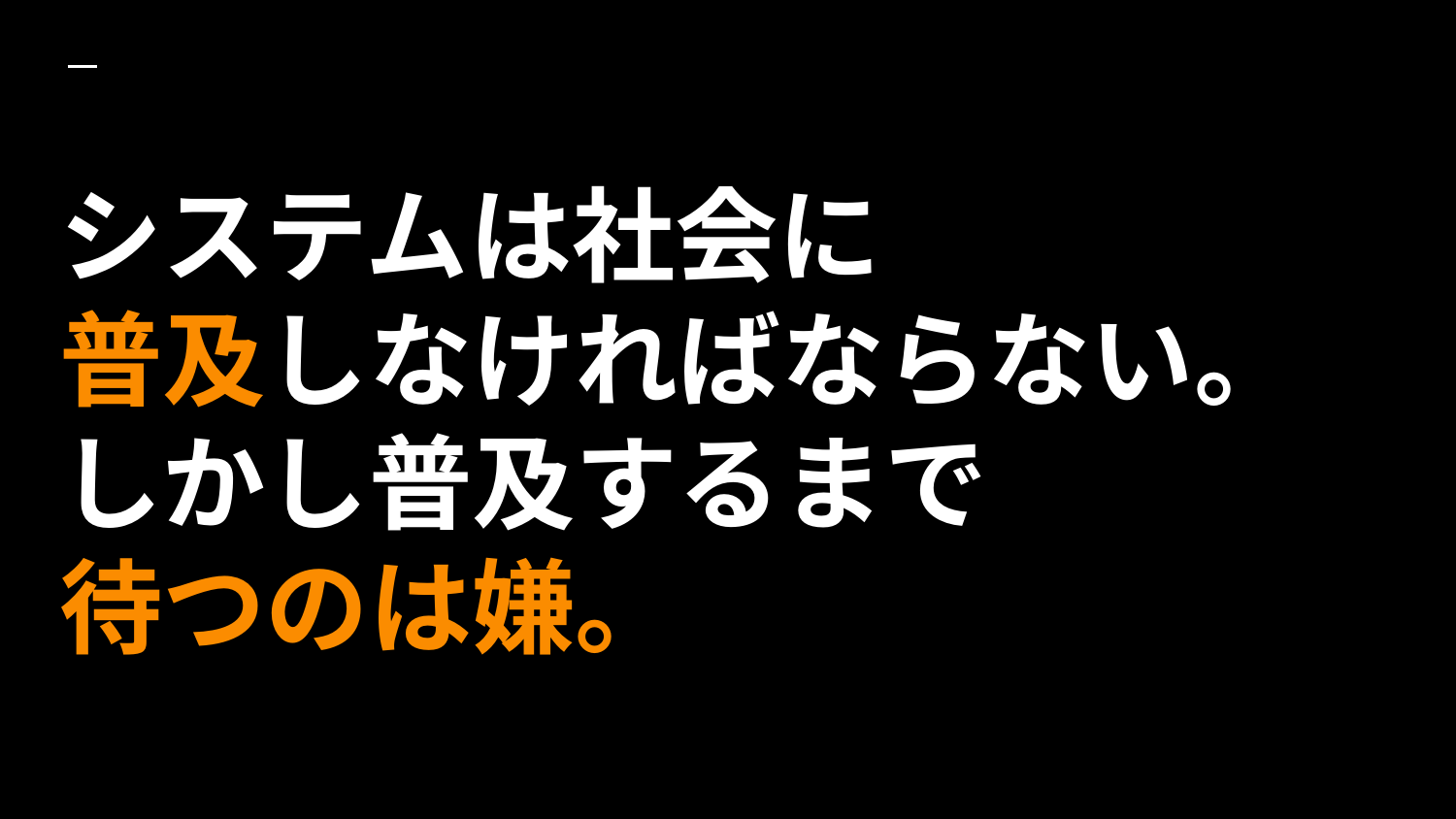

# システムは社会に 普及しなければならない。
しかし普及するまで
待つのは嫌。